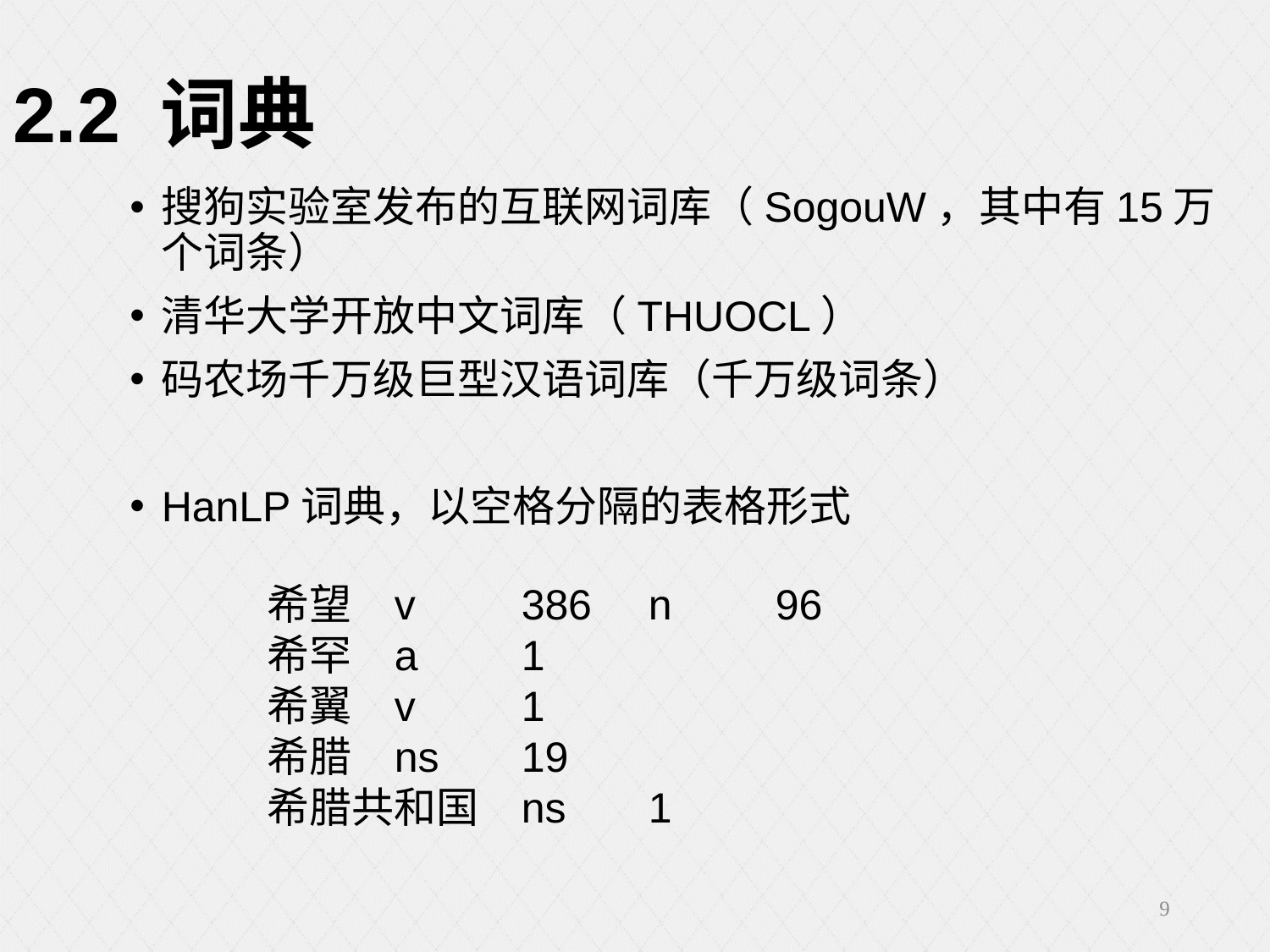

2.2 词典
搜狗实验室发布的互联网词库（SogouW，其中有15万个词条）
清华大学开放中文词库（THUOCL）
码农场千万级巨型汉语词库（千万级词条）

HanLP词典，以空格分隔的表格形式
希望	v	386	n	96
希罕	a	1
希翼	v	1
希腊	ns	19
希腊共和国	ns	1
9